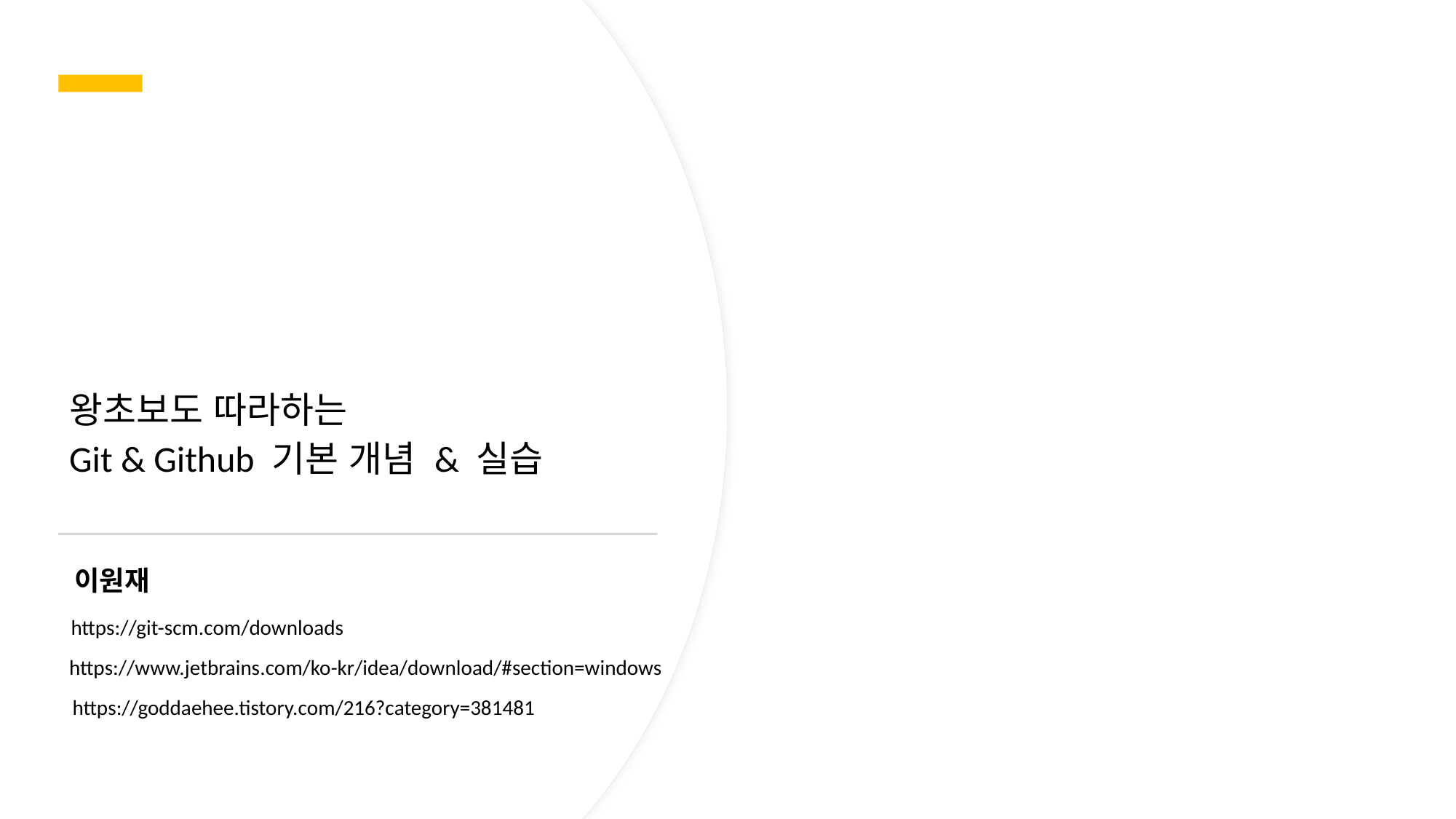

왕초보도 따라하는
Git & Github 기본 개념 & 실습

이원재
https://git-scm.com/downloads
https://www.jetbrains.com/ko-kr/idea/download/#section=windows
https://goddaehee.tistory.com/216?category=381481